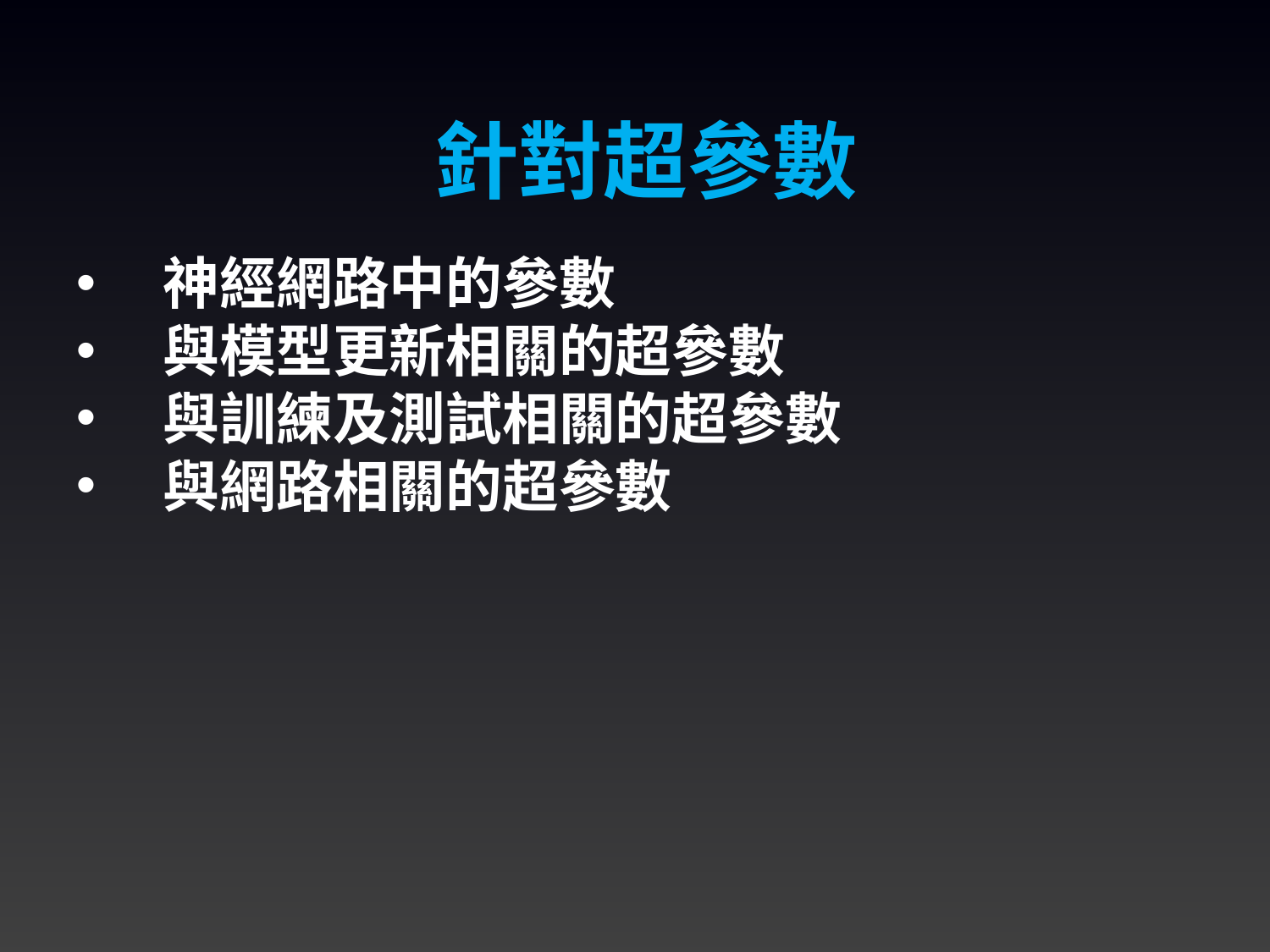

針對超參數
神經網路中的參數
與模型更新相關的超參數
與訓練及測試相關的超參數
與網路相關的超參數